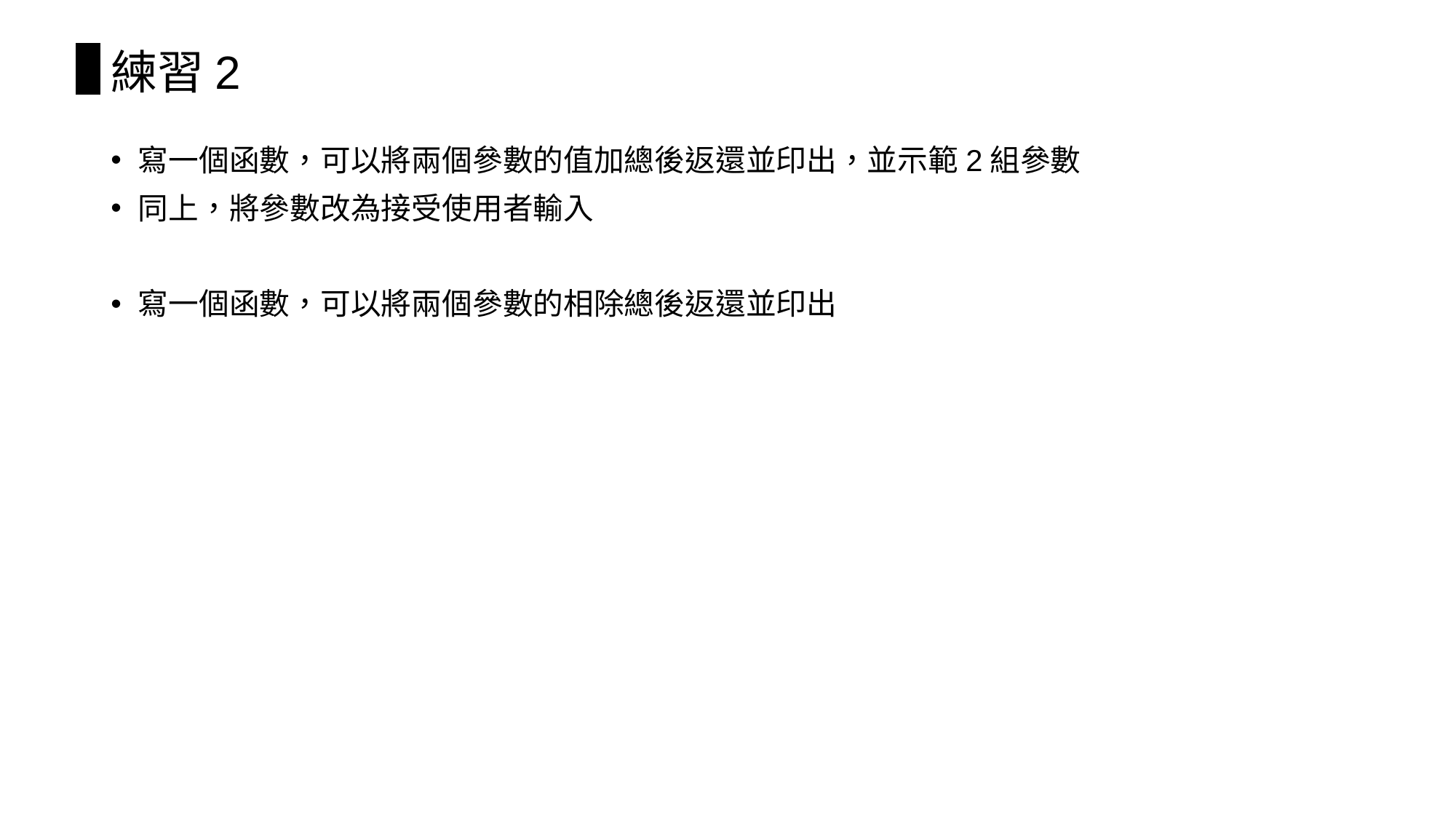

# 練習2
寫一個函數，可以將兩個參數的值加總後返還並印出，並示範2組參數
同上，將參數改為接受使用者輸入

寫一個函數，可以將兩個參數的相除總後返還並印出